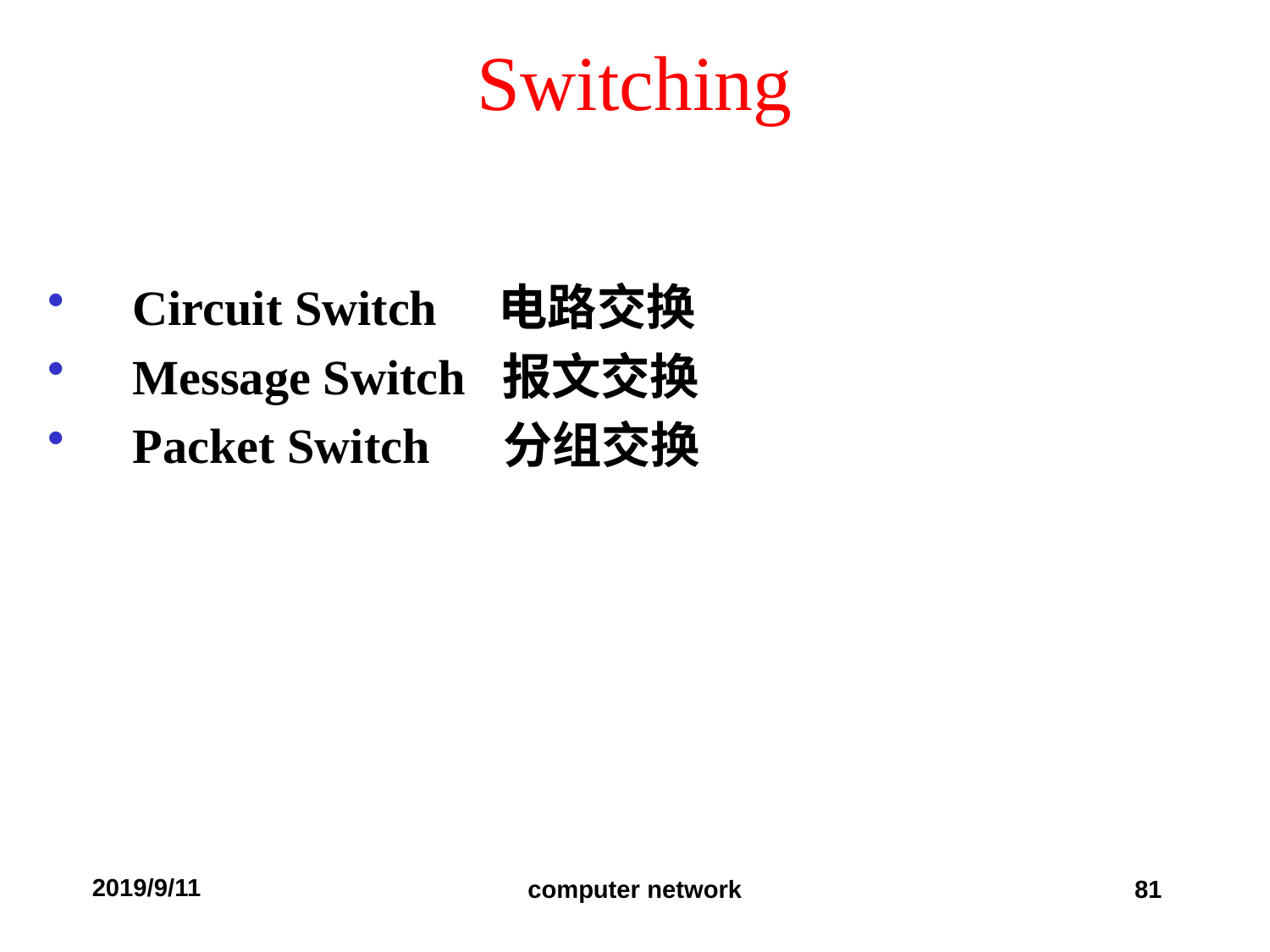

# Switching
Circuit Switch    电路交换
Message Switch  报文交换
Packet Switch     分组交换
2019/9/11
computer network
81